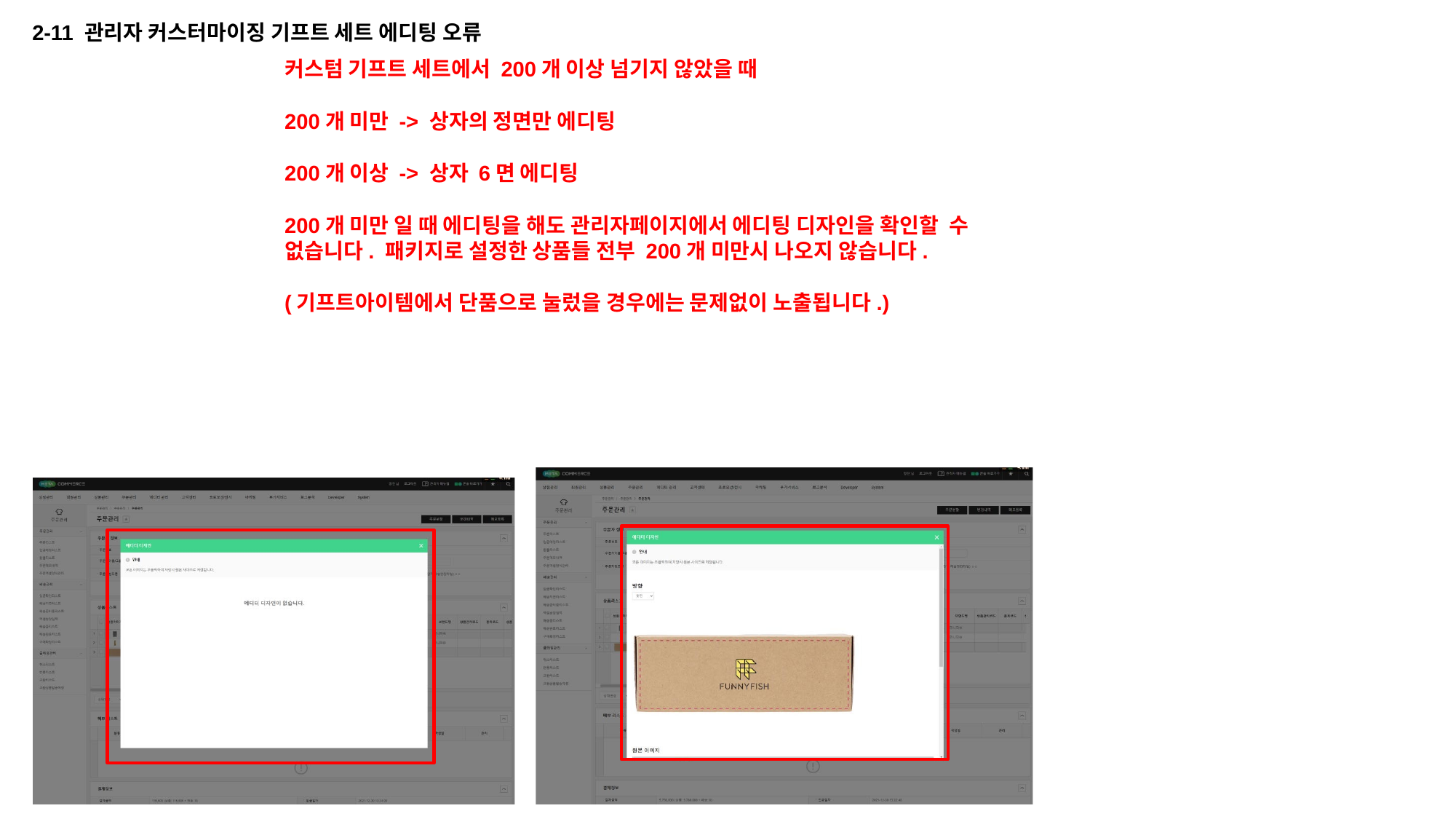

2-11 관리자 커스터마이징 기프트 세트 에디팅 오류
커스텀 기프트 세트에서 200개 이상 넘기지 않았을 때

200개 미만 -> 상자의 정면만 에디팅

200개 이상 -> 상자 6면 에디팅

200개 미만 일 때 에디팅을 해도 관리자페이지에서 에디팅 디자인을 확인할  수 없습니다. 패키지로 설정한 상품들 전부 200개 미만시 나오지 않습니다.

(기프트아이템에서 단품으로 눌렀을 경우에는 문제없이 노출됩니다.)